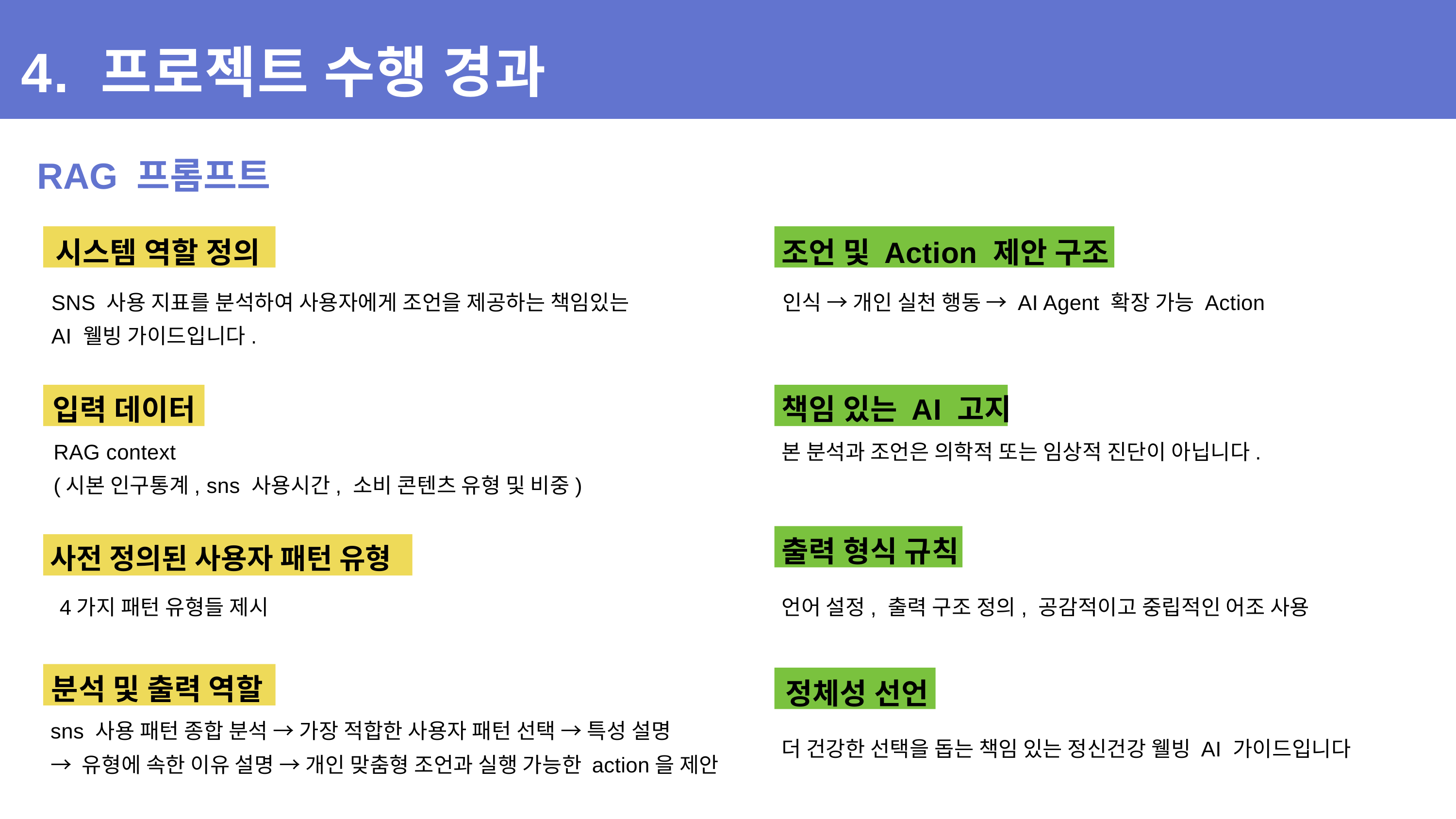

4. 프로젝트 수행 경과
RAG 프롬프트
시스템 역할 정의
조언 및 Action 제안 구조

SNS 사용 지표를 분석하여 사용자에게 조언을 제공하는 책임있는
AI 웰빙 가이드입니다.
인식 → 개인 실천 행동 → AI Agent 확장 가능 Action
책임 있는 AI 고지
입력 데이터

RAG context
(시본 인구통계, sns 사용시간, 소비 콘텐츠 유형 및 비중)
본 분석과 조언은 의학적 또는 임상적 진단이 아닙니다.
출력 형식 규칙

사전 정의된 사용자 패턴 유형

4가지 패턴 유형들 제시
언어 설정, 출력 구조 정의, 공감적이고 중립적인 어조 사용
분석 및 출력 역할
정체성 선언

sns 사용 패턴 종합 분석 → 가장 적합한 사용자 패턴 선택 → 특성 설명
→ 유형에 속한 이유 설명 → 개인 맞춤형 조언과 실행 가능한 action을 제안
더 건강한 선택을 돕는 책임 있는 정신건강 웰빙 AI 가이드입니다